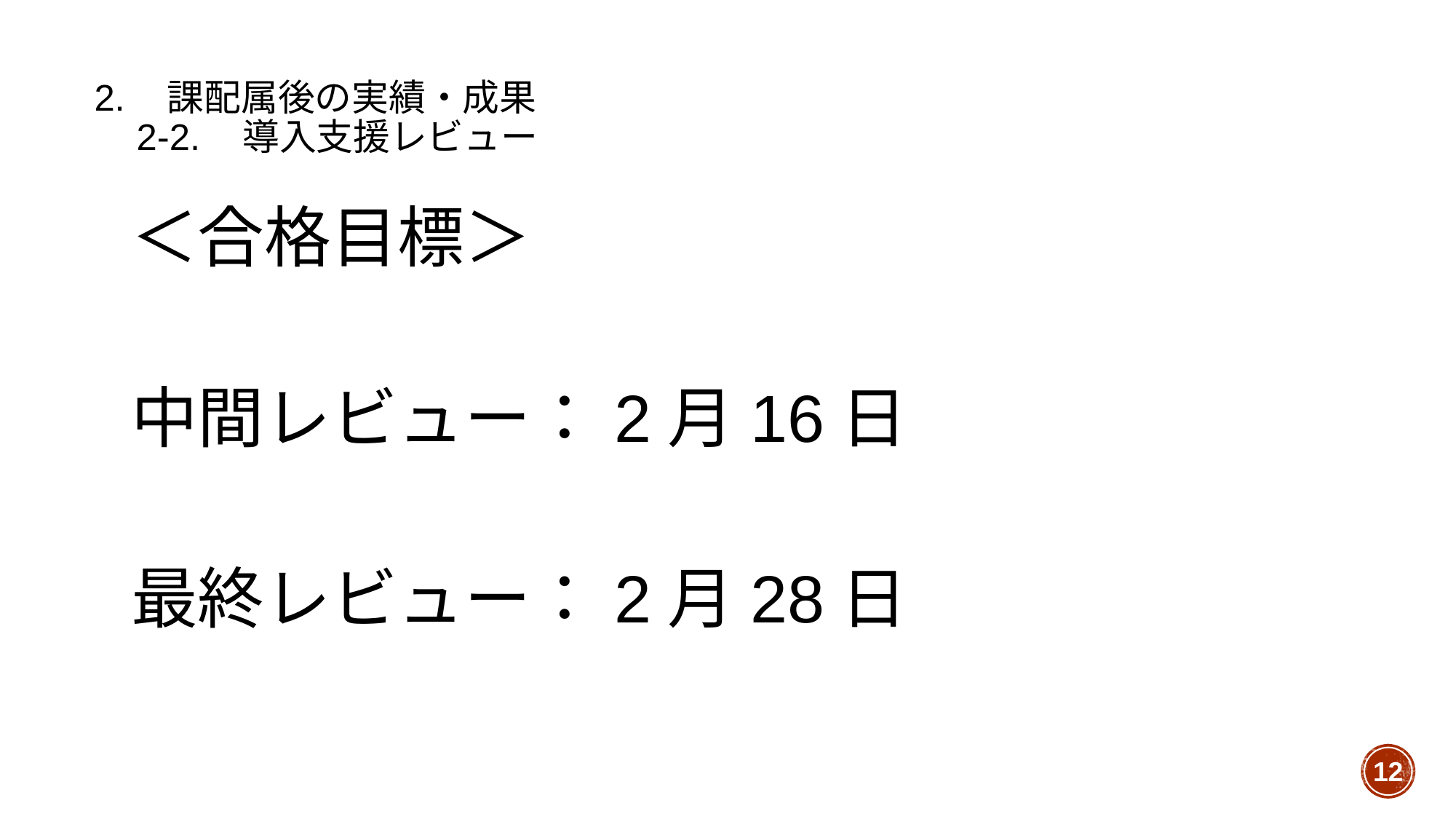

# 2.　課配属後の実績・成果 　2-2.　導入支援レビュー
＜合格目標＞

中間レビュー：2月16日

最終レビュー：2月28日

12